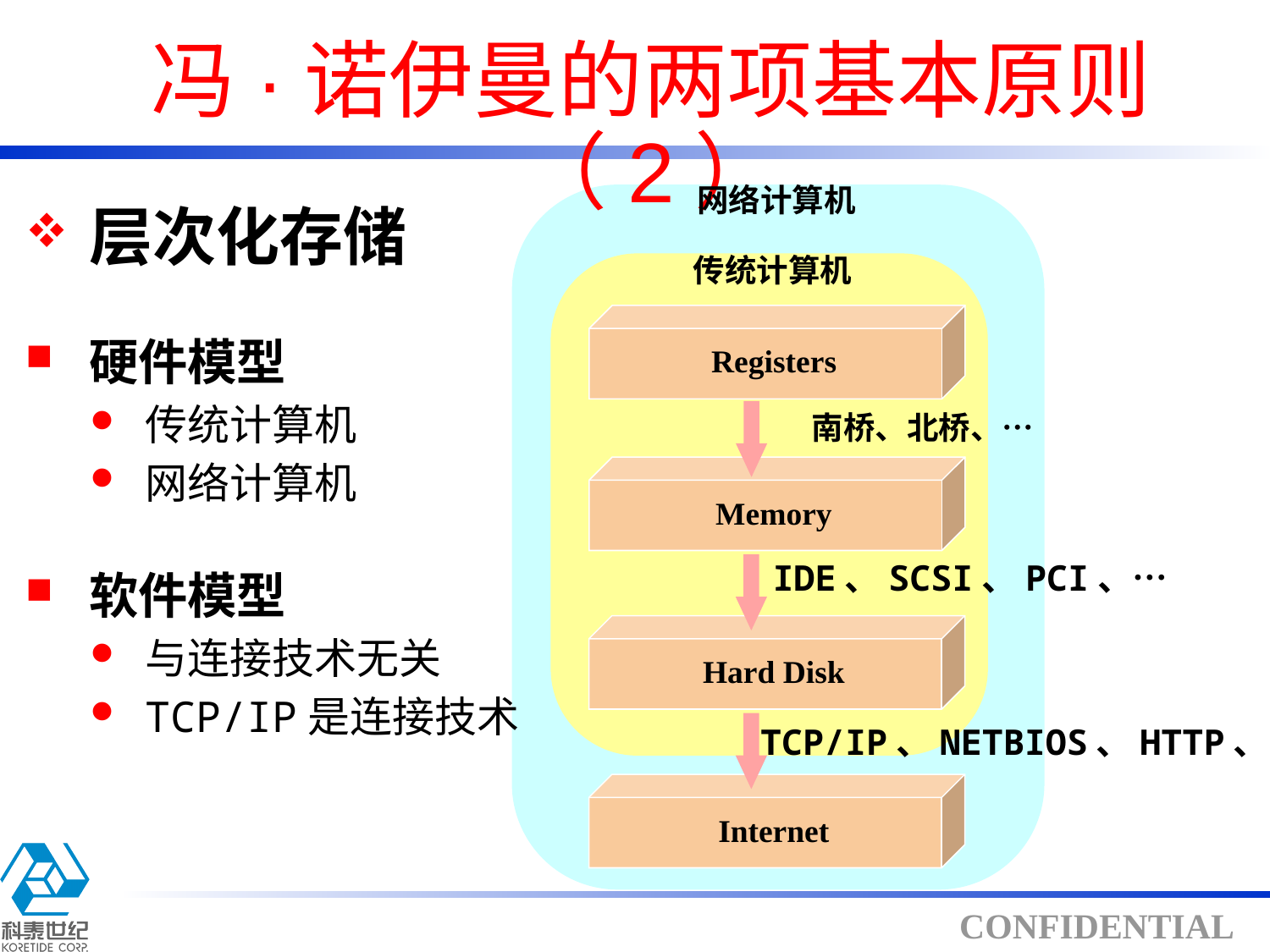

# 冯·诺伊曼的两项基本原则（2）
网络计算机

层次化存储
传统计算机

Registers
硬件模型
传统计算机
网络计算机

软件模型
与连接技术无关
TCP/IP是连接技术

南桥、北桥、…

Memory
IDE、SCSI、PCI、…

Hard Disk

TCP/IP、NETBIOS、HTTP、…

Internet